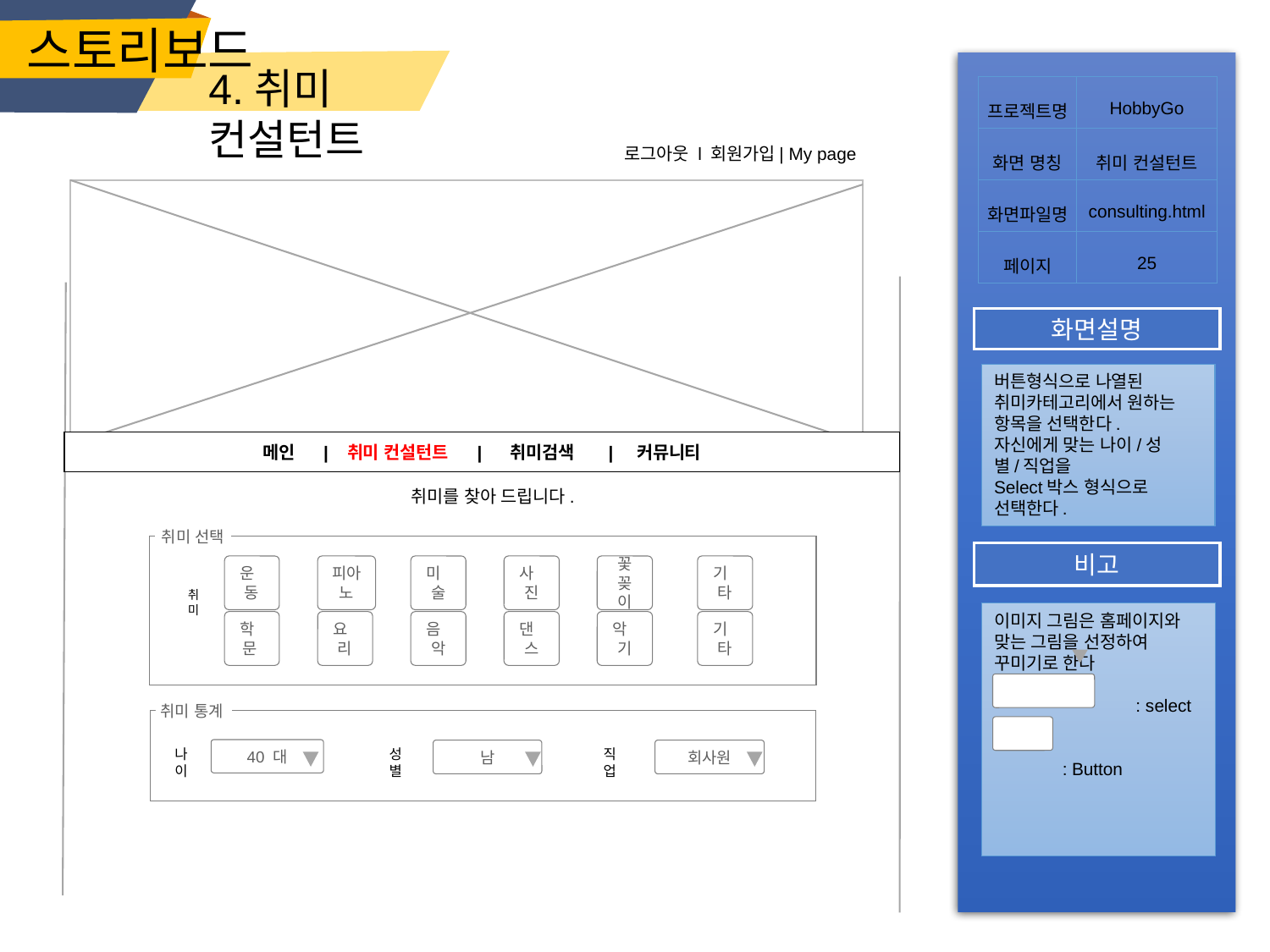

스토리보드

4.취미 컨설턴트
| 프로젝트명 | HobbyGo |
| --- | --- |
| 화면 명칭 | 취미 컨설턴트 |
| 화면파일명 | consulting.html |
| 페이지 | 25 |
 로그아웃 l 회원가입| My page

화면설명
버튼형식으로 나열된 취미카테고리에서 원하는 항목을 선택한다.
자신에게 맞는 나이/성별/직업을
Select박스 형식으로 선택한다.
메인     |   취미 컨설턴트     |     취미검색      |    커뮤니티
취미를 찾아 드립니다.
취미 선택

비고
운   동
피아노
미   술
사   진
꽃꽂이
기   타
학   문
요   리
음   악
댄   스
악   기
기   타
취미
이미지 그림은 홈페이지와 맞는 그림을 선정하여 꾸미기로 한다

	   : select박스

              : Button

취미 통계

나이
성별
직업
40 대
남

회사원